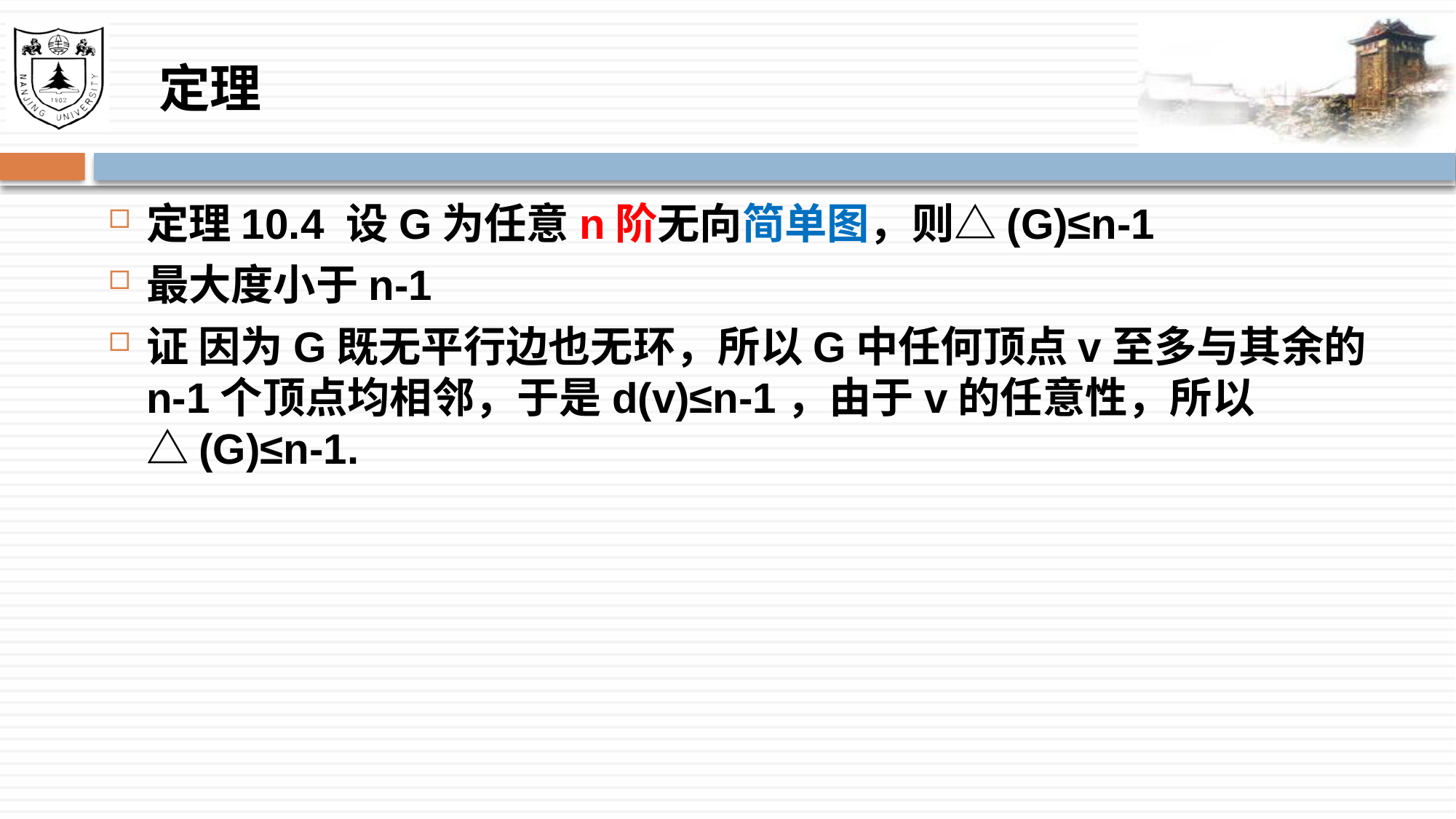

# 定理
定理10.4 设G为任意n阶无向简单图，则△(G)≤n-1
最大度小于n-1
证 因为G既无平行边也无环，所以G中任何顶点v至多与其余的n-1个顶点均相邻，于是d(v)≤n-1，由于v的任意性，所以△(G)≤n-1.